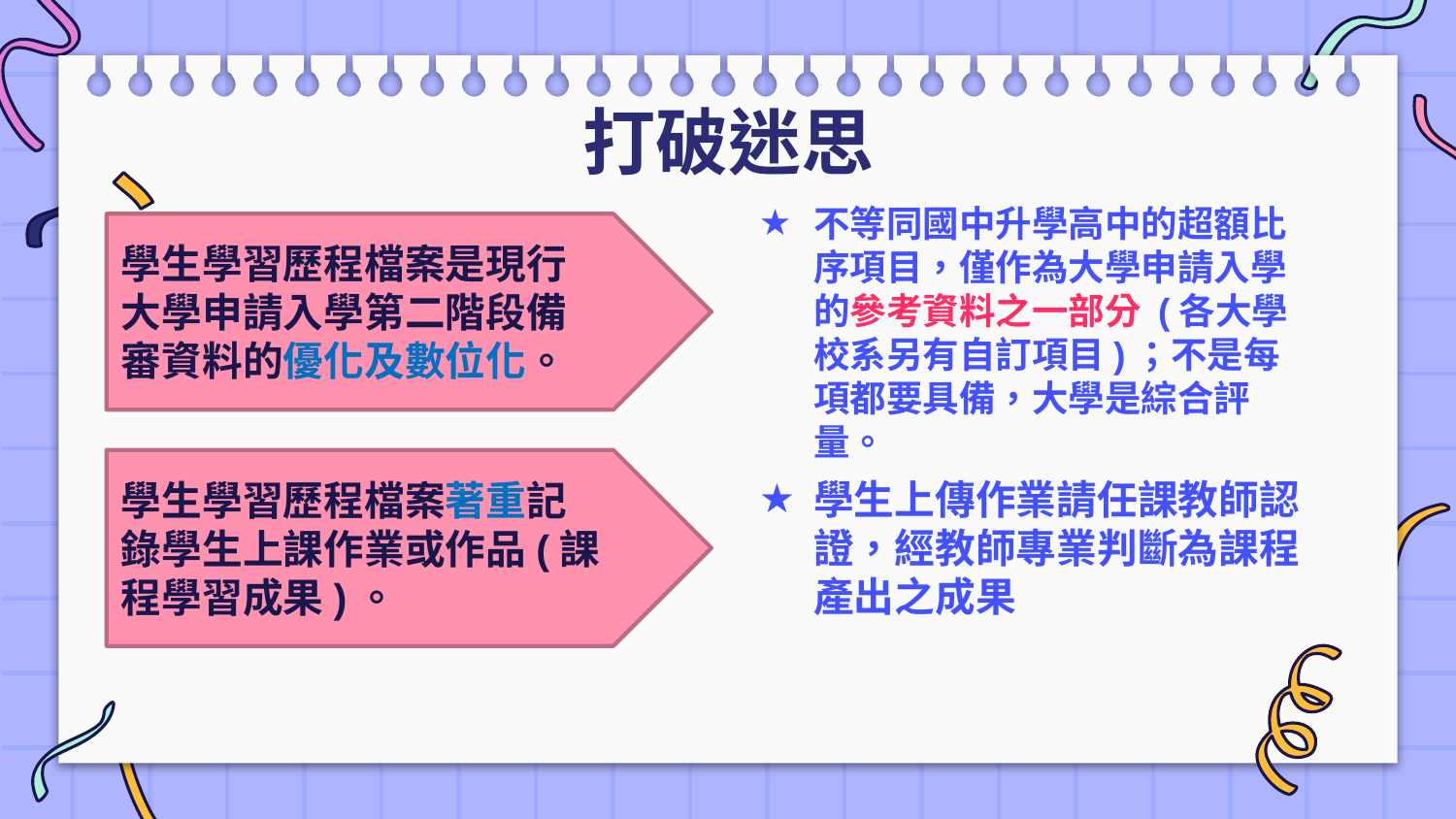

# 打破迷思
不等同國中升學高中的超額比序項目，僅作為大學申請入學的參考資料之一部分 (各大學校系另有自訂項目)；不是每項都要具備，大學是綜合評量。
學生學習歷程檔案是現行大學申請入學第二階段備審資料的優化及數位化。

學生學習歷程檔案著重記錄學生上課作業或作品(課程學習成果)。
學生上傳作業請任課教師認證，經教師專業判斷為課程產出之成果